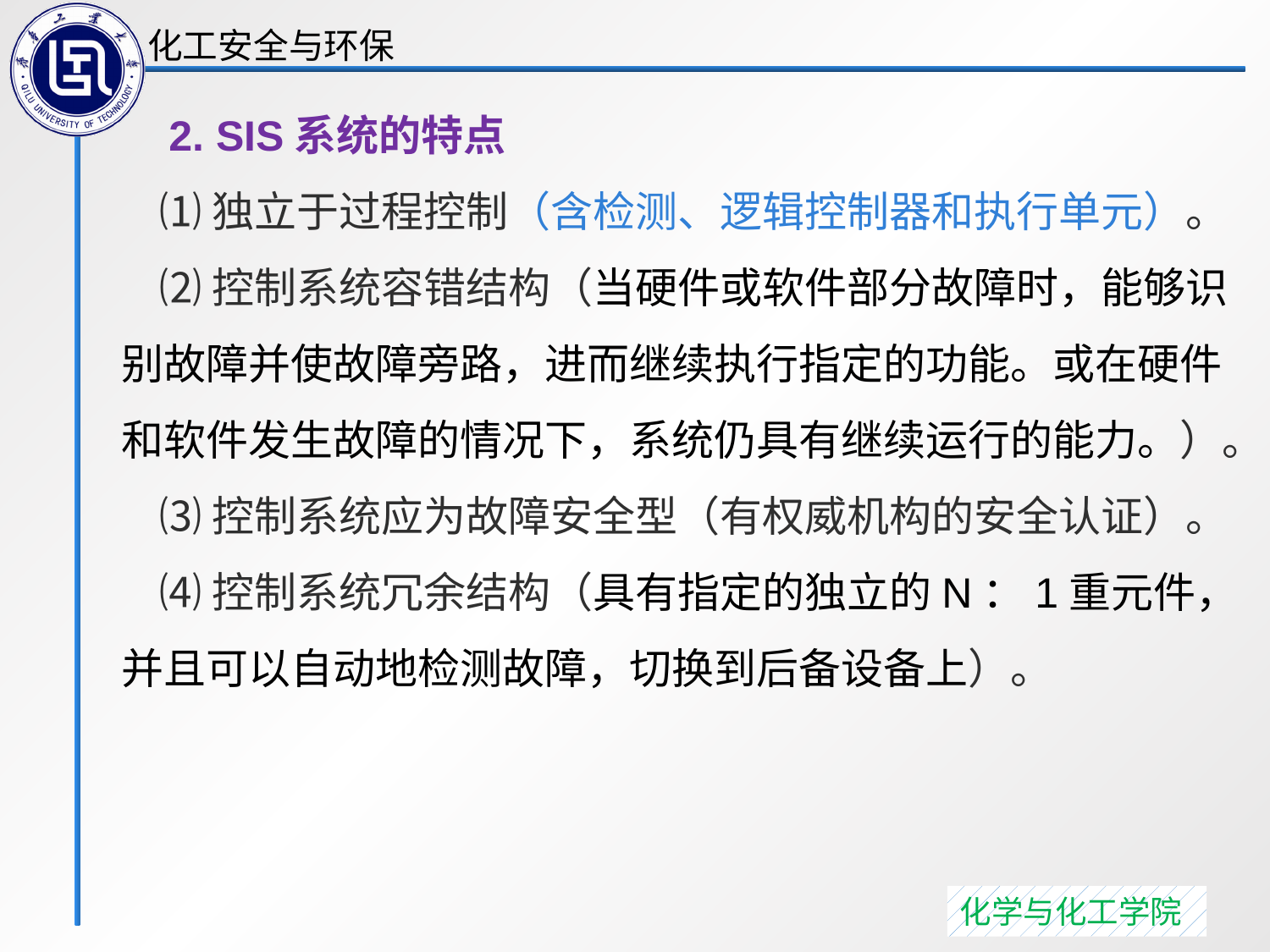

2. SIS系统的特点
    ⑴独立于过程控制（含检测、逻辑控制器和执行单元）。
    ⑵控制系统容错结构（当硬件或软件部分故障时，能够识别故障并使故障旁路，进而继续执行指定的功能。或在硬件和软件发生故障的情况下，系统仍具有继续运行的能力。）。
    ⑶控制系统应为故障安全型（有权威机构的安全认证）。
    ⑷控制系统冗余结构（具有指定的独立的N：1重元件，并且可以自动地检测故障，切换到后备设备上）。